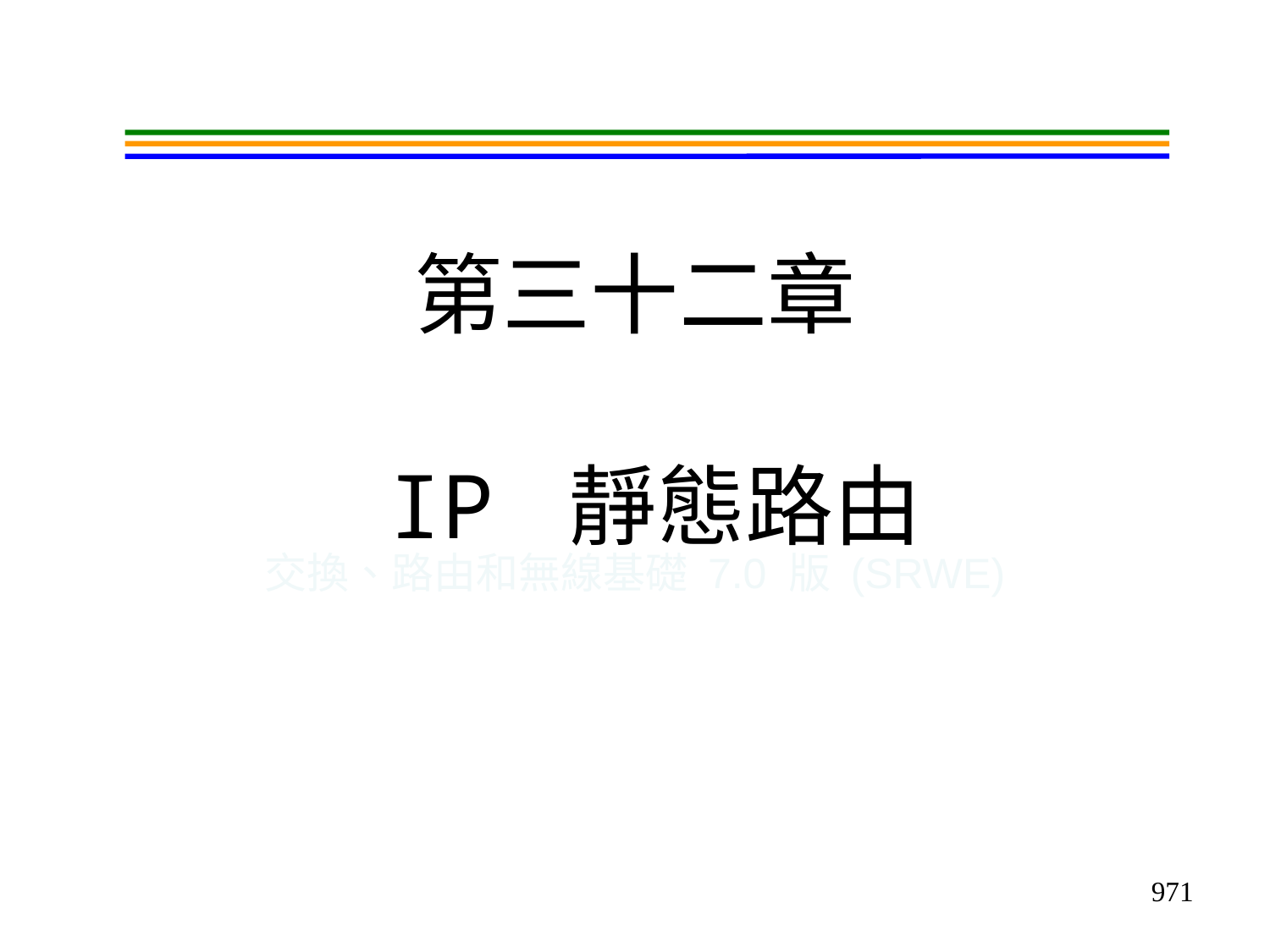

# 第三十二章 IP 靜態路由
交換、路由和無線基礎 7.0 版 (SRWE)

971